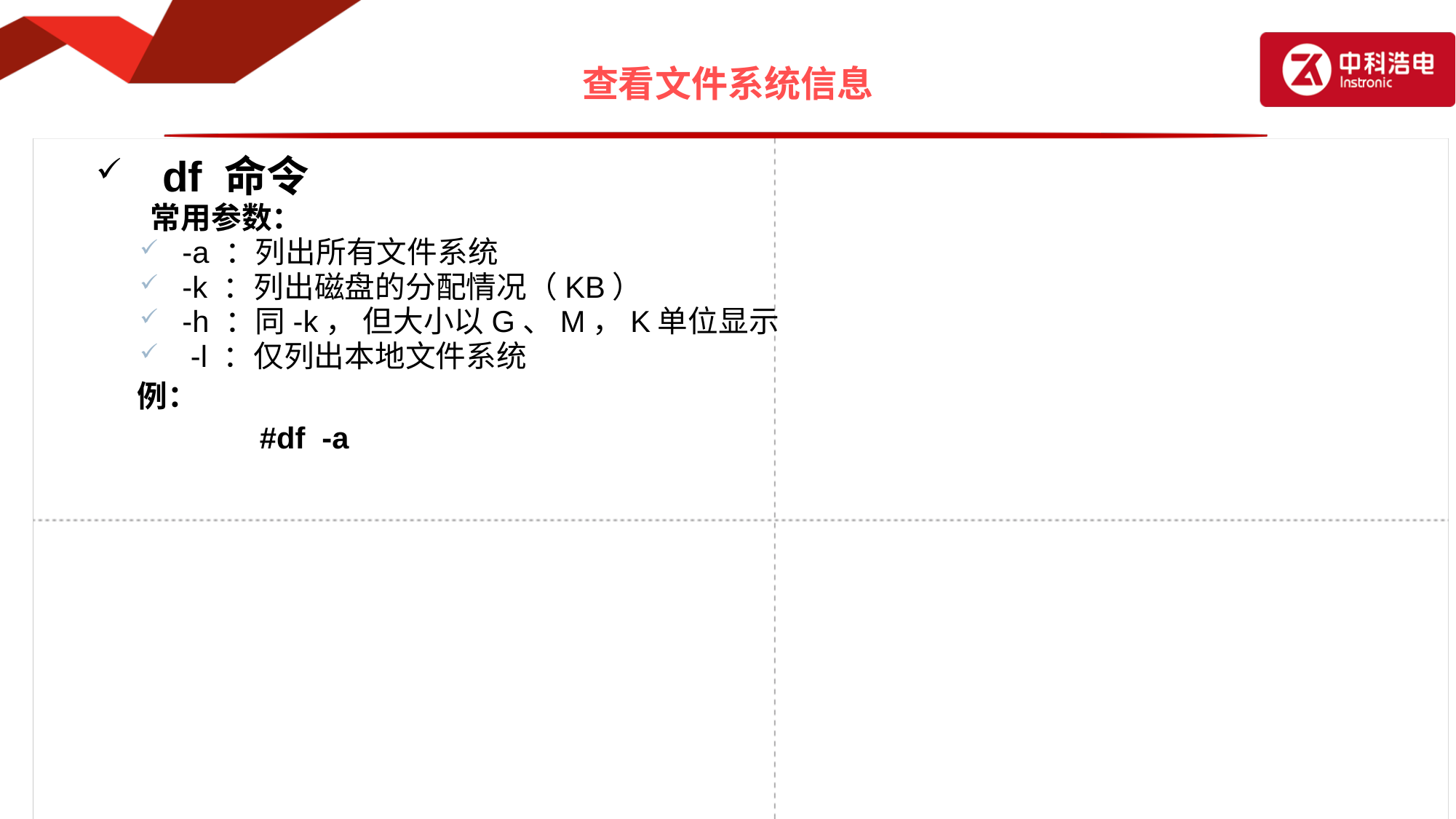

# 查看文件系统信息
 df 命令
	常用参数：
 -a ：列出所有文件系统
 -k ：列出磁盘的分配情况（KB）
 -h ：同-k， 但大小以G、M，K单位显示
  -l ：仅列出本地文件系统
    例：
		#df  -a